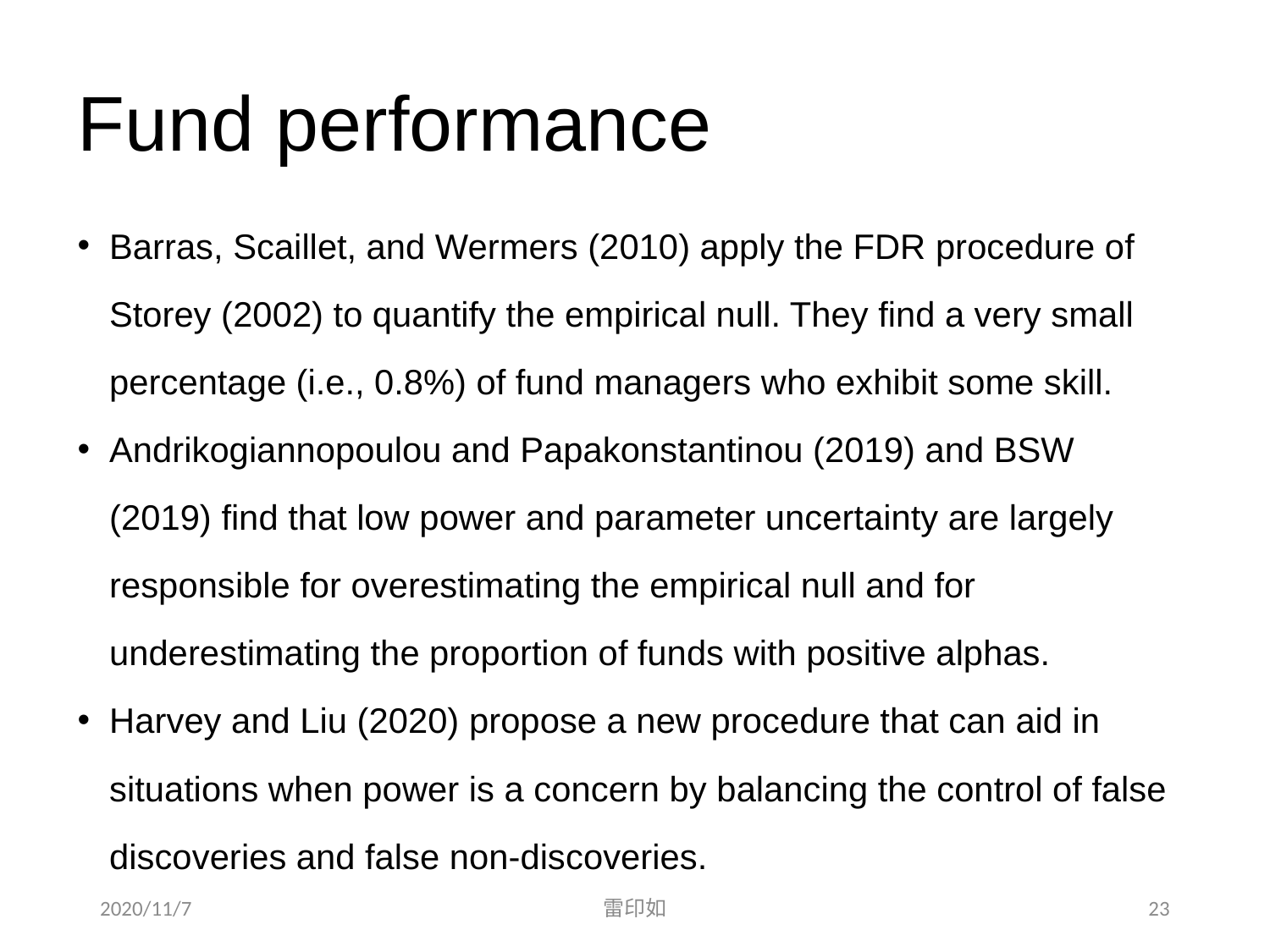

# Fund performance
Barras, Scaillet, and Wermers (2010) apply the FDR procedure of Storey (2002) to quantify the empirical null. They find a very small percentage (i.e., 0.8%) of fund managers who exhibit some skill.
Andrikogiannopoulou and Papakonstantinou (2019) and BSW (2019) find that low power and parameter uncertainty are largely responsible for overestimating the empirical null and for underestimating the proportion of funds with positive alphas.
Harvey and Liu (2020) propose a new procedure that can aid in situations when power is a concern by balancing the control of false discoveries and false non-discoveries.
2020/11/7
雷印如
23